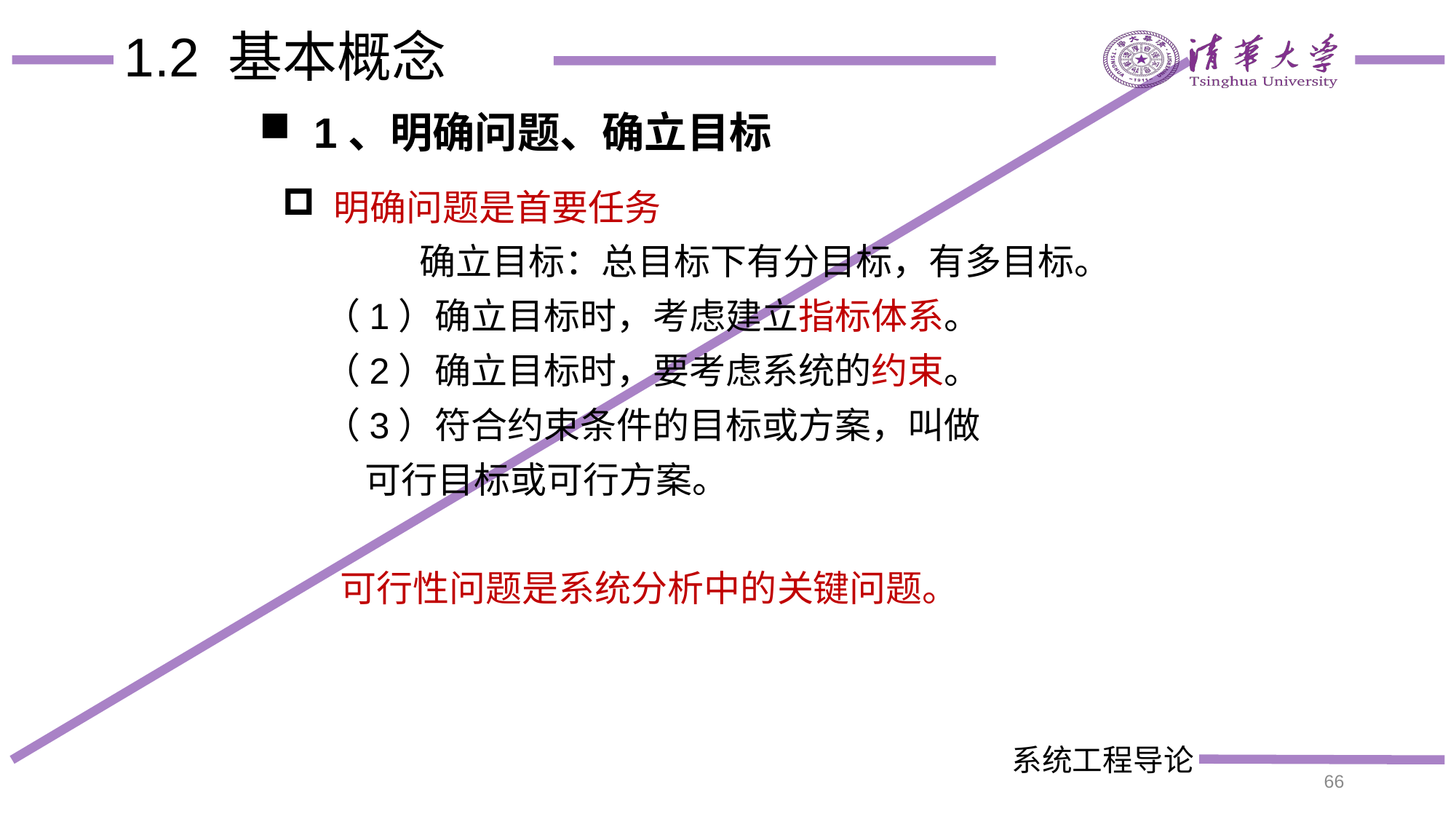

# 1.2 基本概念
1、明确问题、确立目标
 明确问题是首要任务
		确立目标：总目标下有分目标，有多目标。
    （1）确立目标时，考虑建立指标体系。
    （2）确立目标时，要考虑系统的约束。
    （3）符合约束条件的目标或方案，叫做
         可行目标或可行方案。

      可行性问题是系统分析中的关键问题。
66